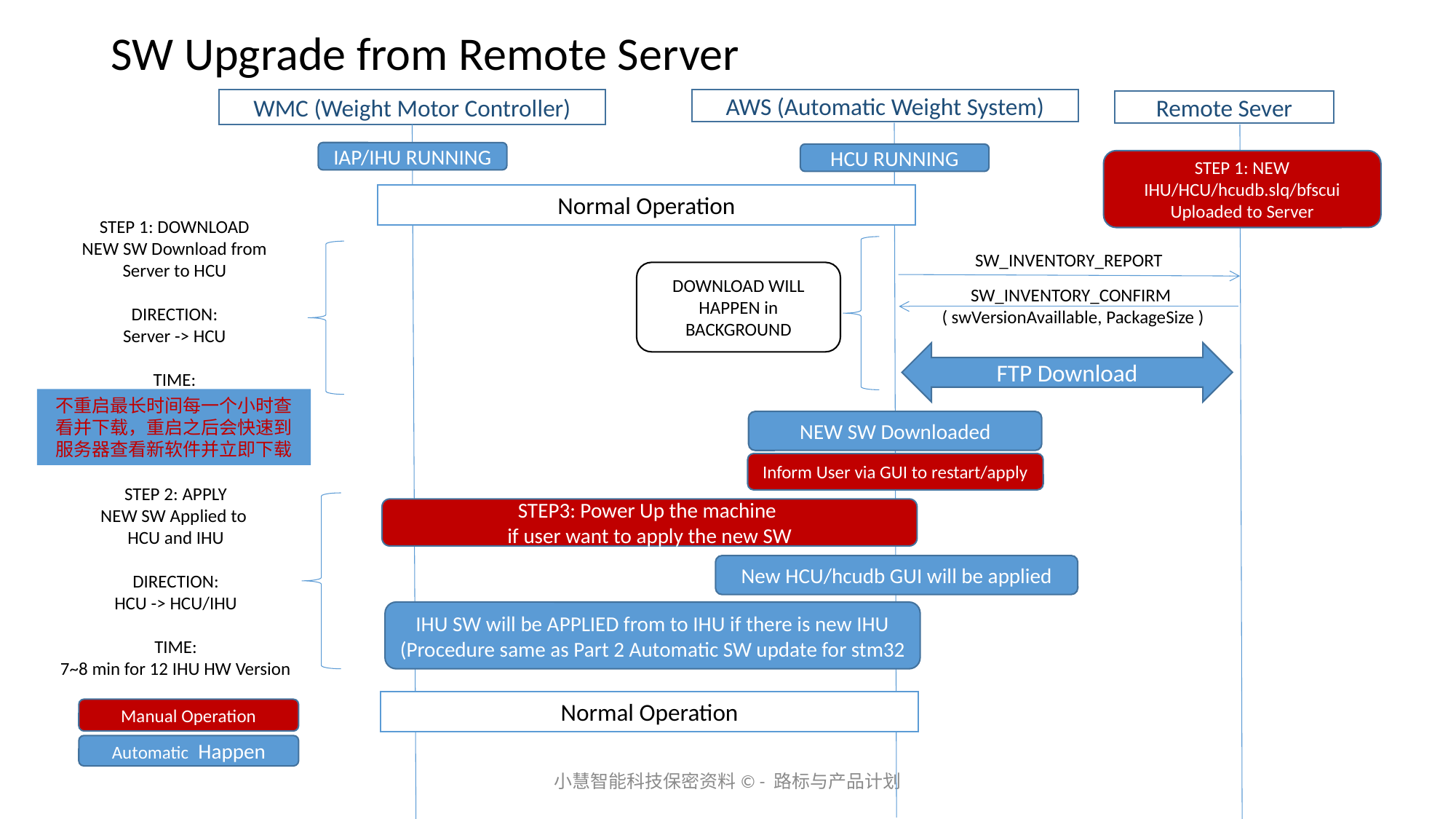

# SW Upgrade from Remote Server
WMC (Weight Motor Controller)
AWS (Automatic Weight System)
Remote Sever

IAP/IHU RUNNING
HCU RUNNING
STEP 1: NEW
IHU/HCU/hcudb.slq/bfscui
Uploaded to Server
Normal Operation
STEP 1: DOWNLOAD
NEW SW Download from Server to HCU

DIRECTION:
Server -> HCU

TIME:

SW_INVENTORY_REPORT
DOWNLOAD WILL HAPPEN in BACKGROUND
SW_INVENTORY_CONFIRM
( swVersionAvaillable, PackageSize )
FTP Download
不重启最长时间每一个小时查看并下载，重启之后会快速到服务器查看新软件并立即下载
NEW SW Downloaded
Inform User via GUI to restart/apply
STEP 2: APPLY
NEW SW Applied to
HCU and IHU

DIRECTION:
HCU -> HCU/IHU

TIME:
7~8 min for 12 IHU HW Version

STEP3: Power Up the machine
if user want to apply the new SW
New HCU/hcudb GUI will be applied
IHU SW will be APPLIED from to IHU if there is new IHU
(Procedure same as Part 2 Automatic SW update for stm32
Normal Operation
Manual Operation
Automatic  Happen
23

小慧智能科技保密资料© - 路标与产品计划